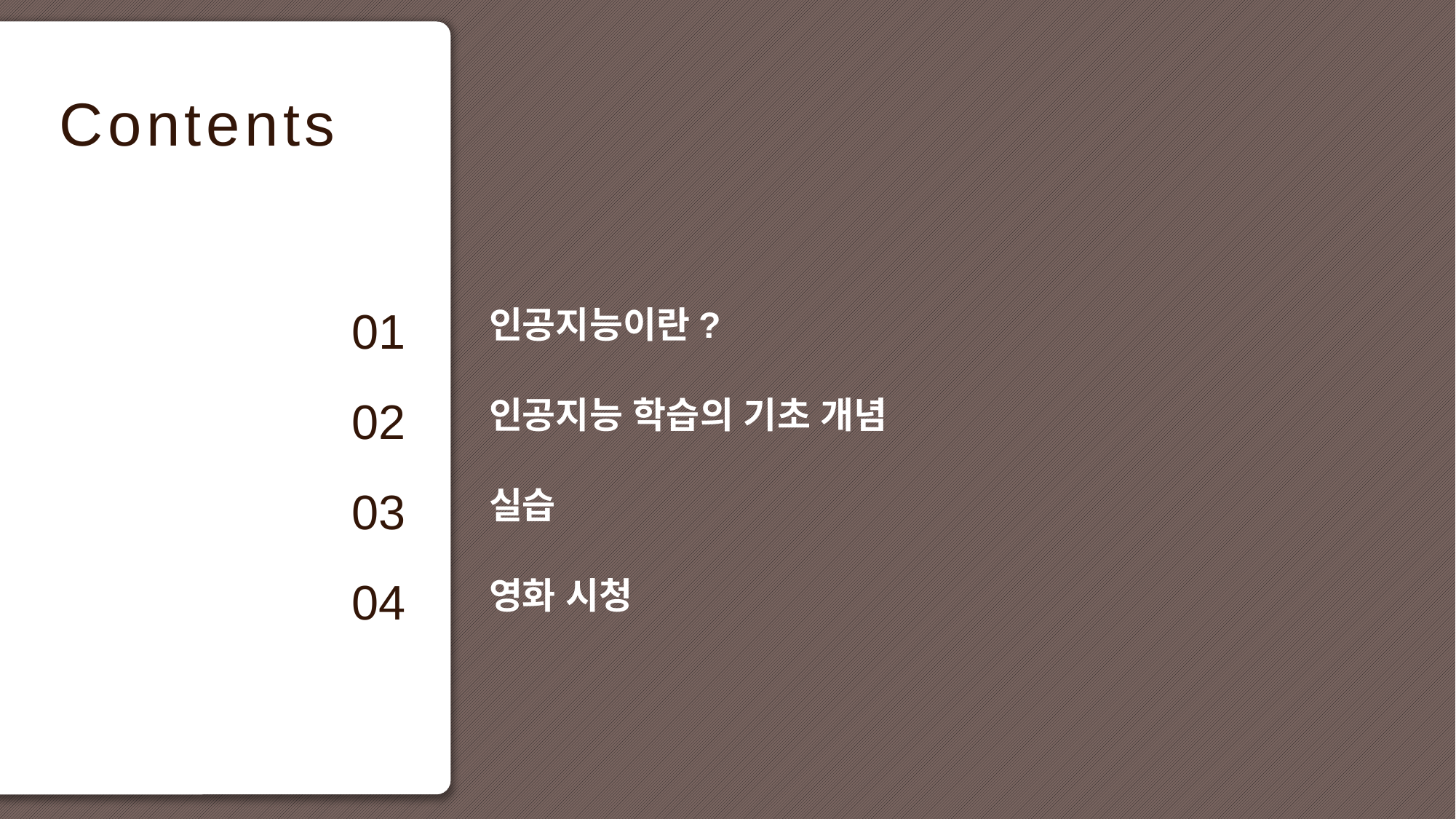

01
인공지능이란?
02
인공지능 학습의 기초 개념
03
실습
04
영화 시청